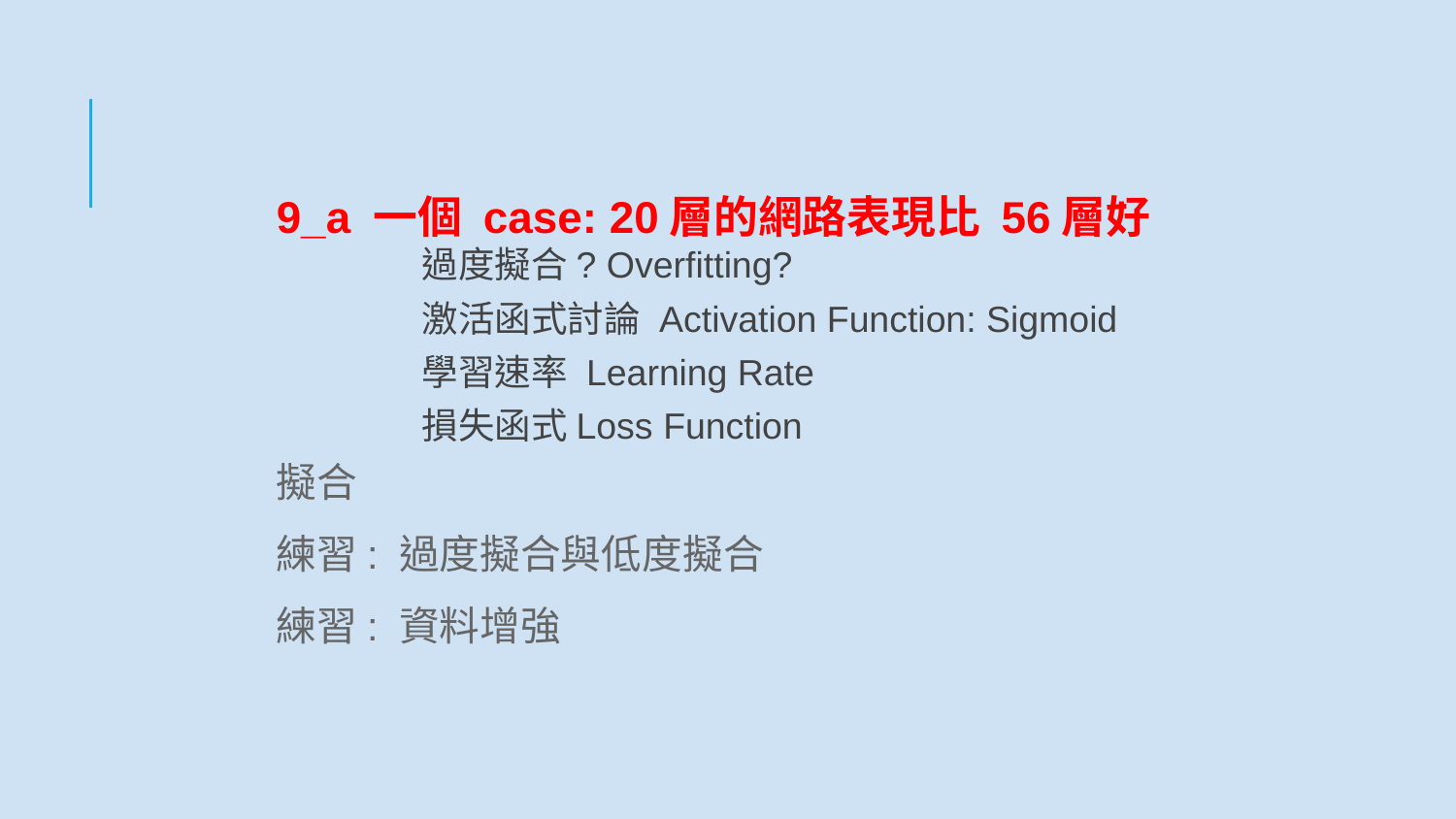

9_a 一個 case: 20層的網路表現比 56層好
	過度擬合? Overfitting?
	激活函式討論 Activation Function: Sigmoid
	學習速率 Learning Rate
	損失函式Loss Function
擬合
練習: 過度擬合與低度擬合
練習: 資料增強